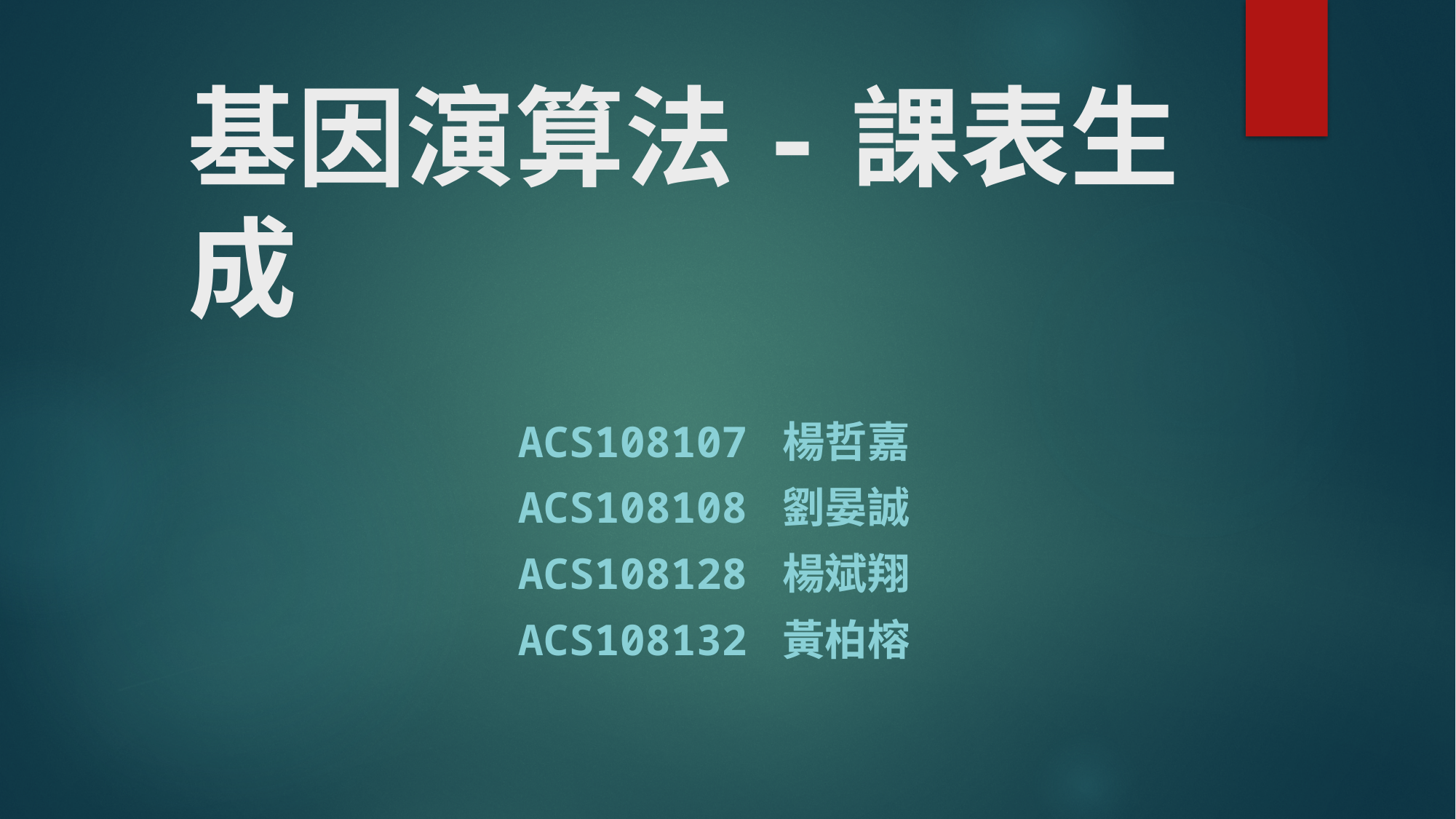

# 基因演算法-課表生成
ACS108107 楊哲嘉
ACS108108 劉晏誠
ACS108128 楊斌翔
ACS108132 黃柏榕